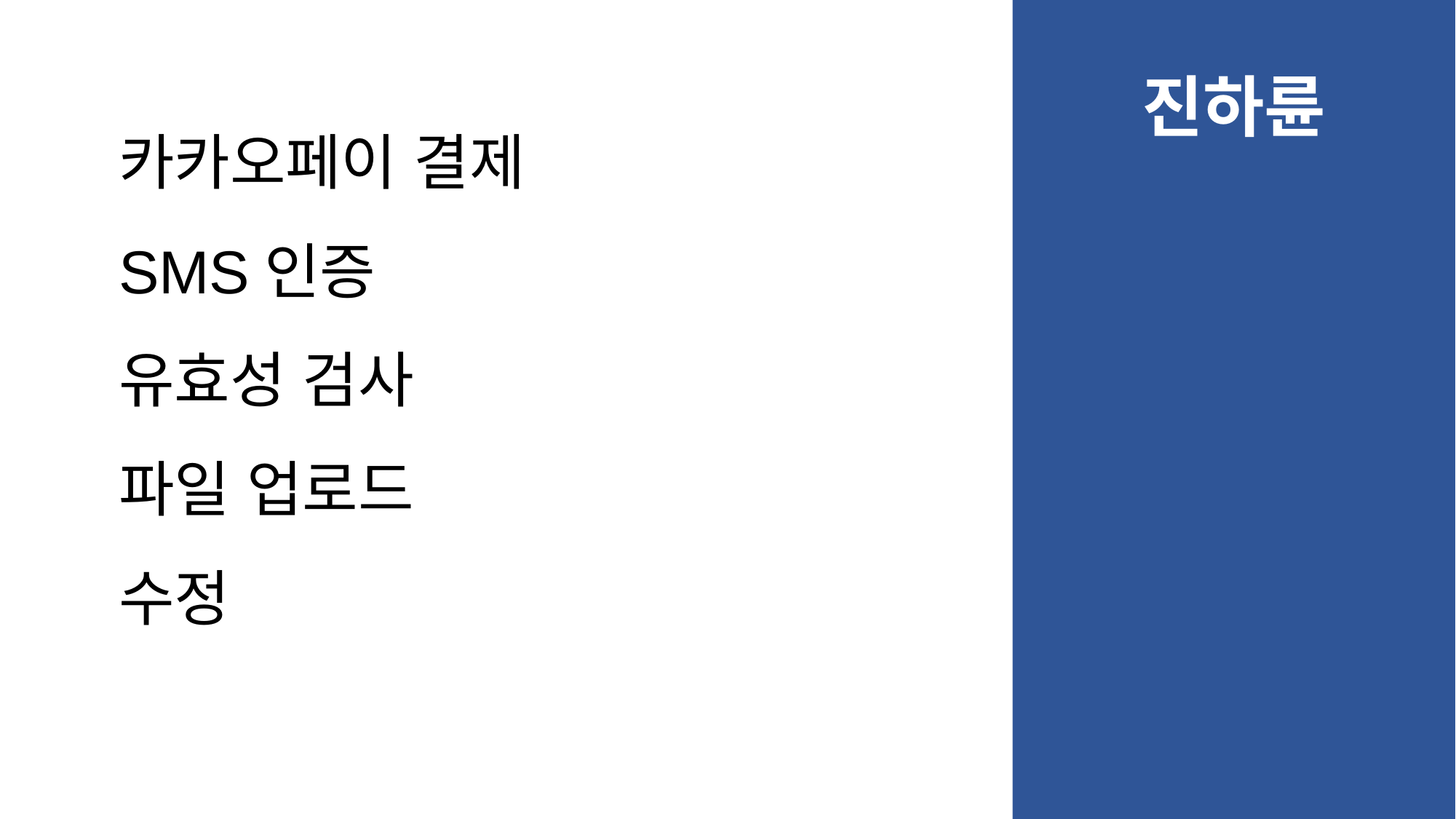

진하륜
카카오페이 결제
SMS인증
유효성 검사
파일 업로드 수정